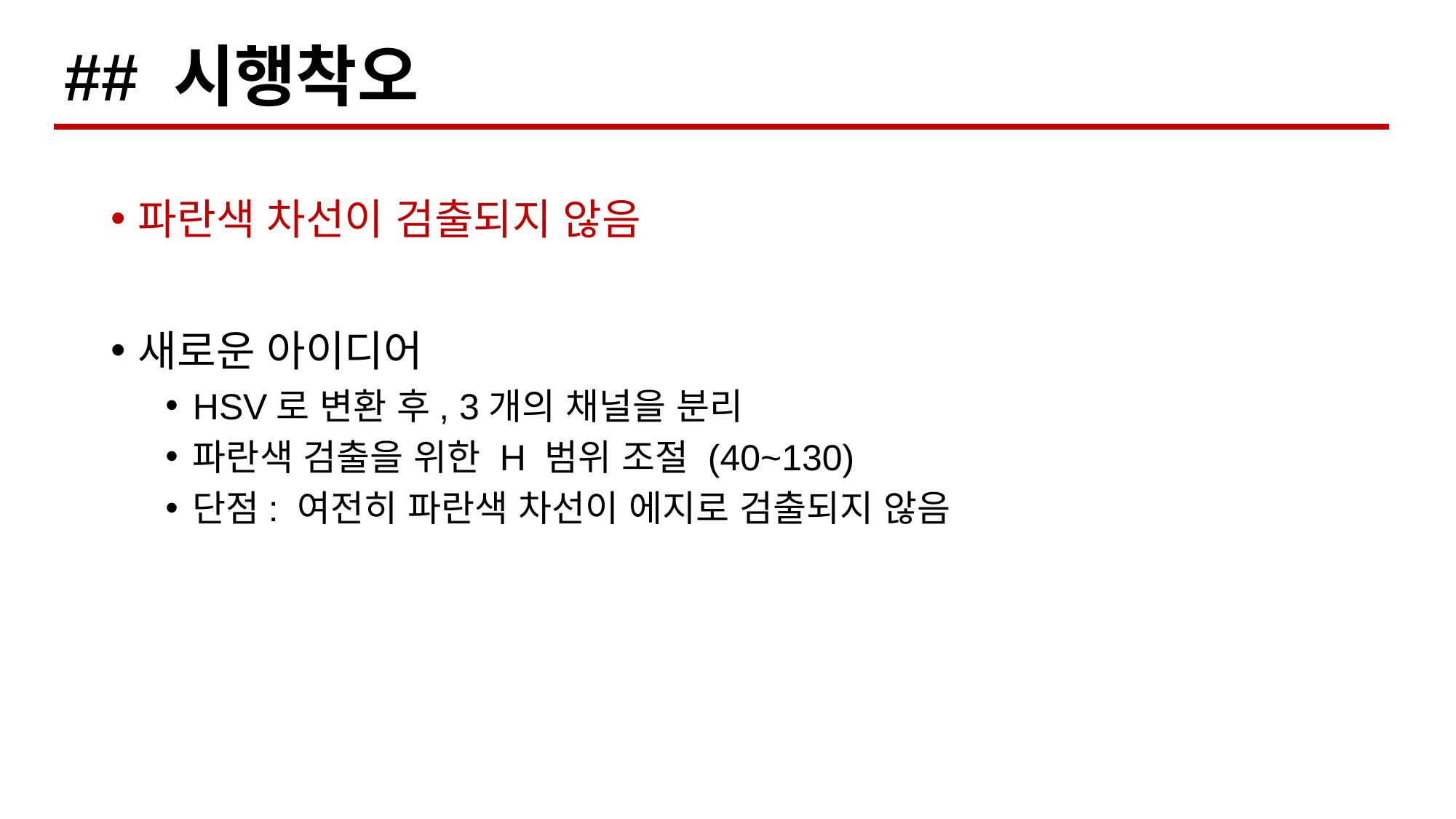

## 시행착오
파란색 차선이 검출되지 않음

새로운 아이디어
HSV로 변환 후, 3개의 채널을 분리
파란색 검출을 위한 H 범위 조절 (40~130)
단점: 여전히 파란색 차선이 에지로 검출되지 않음